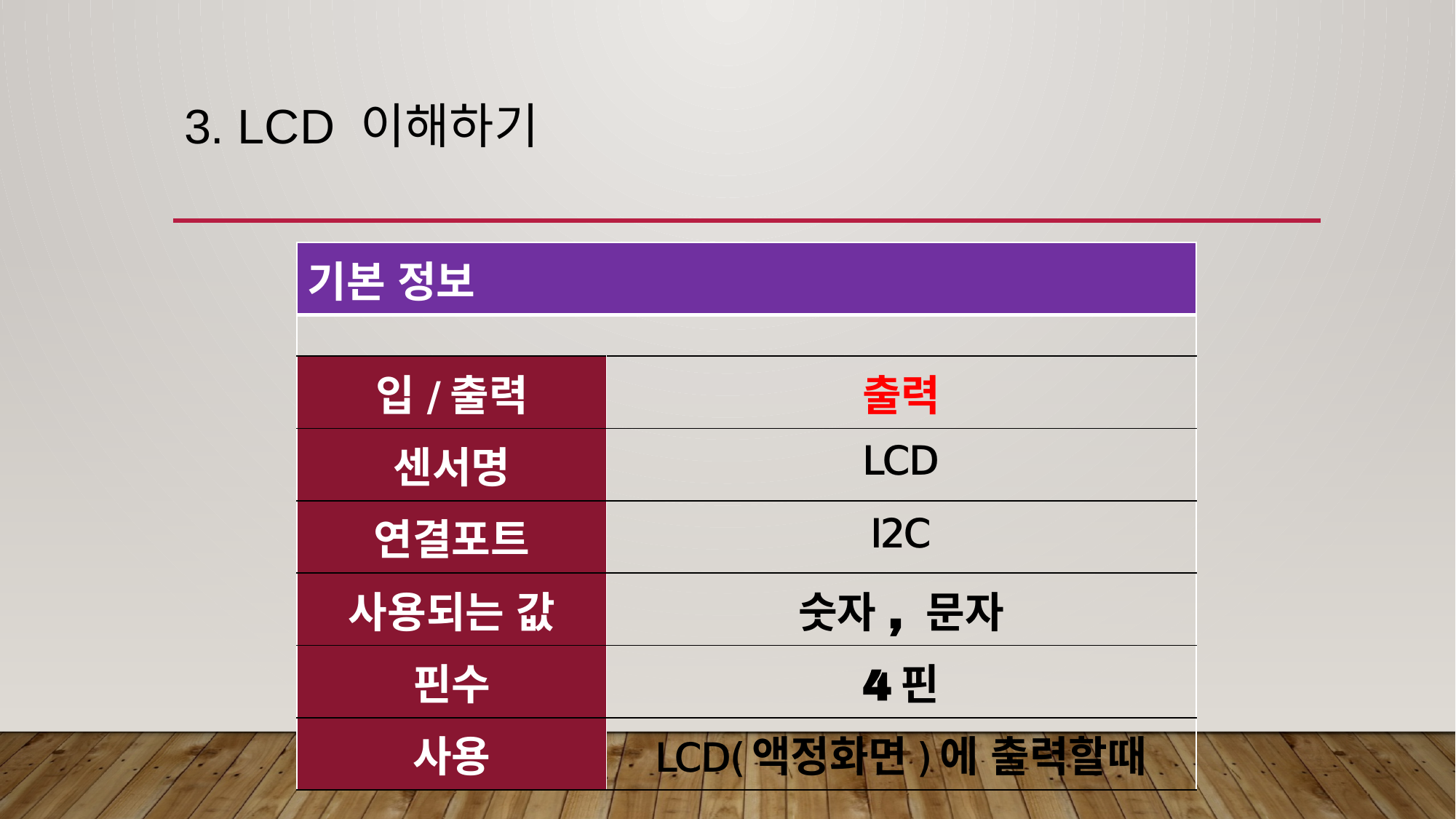

# 3. LCD 이해하기
| 기본 정보 |  |
| --- | --- |
|  |  |
| 입/출력 | 출력 |
| 센서명 | LCD |
| 연결포트 | I2C |
| 사용되는 값 | 숫자, 문자 |
| 핀수 | 4핀 |
| 사용 | LCD(액정화면)에 출력할때 |